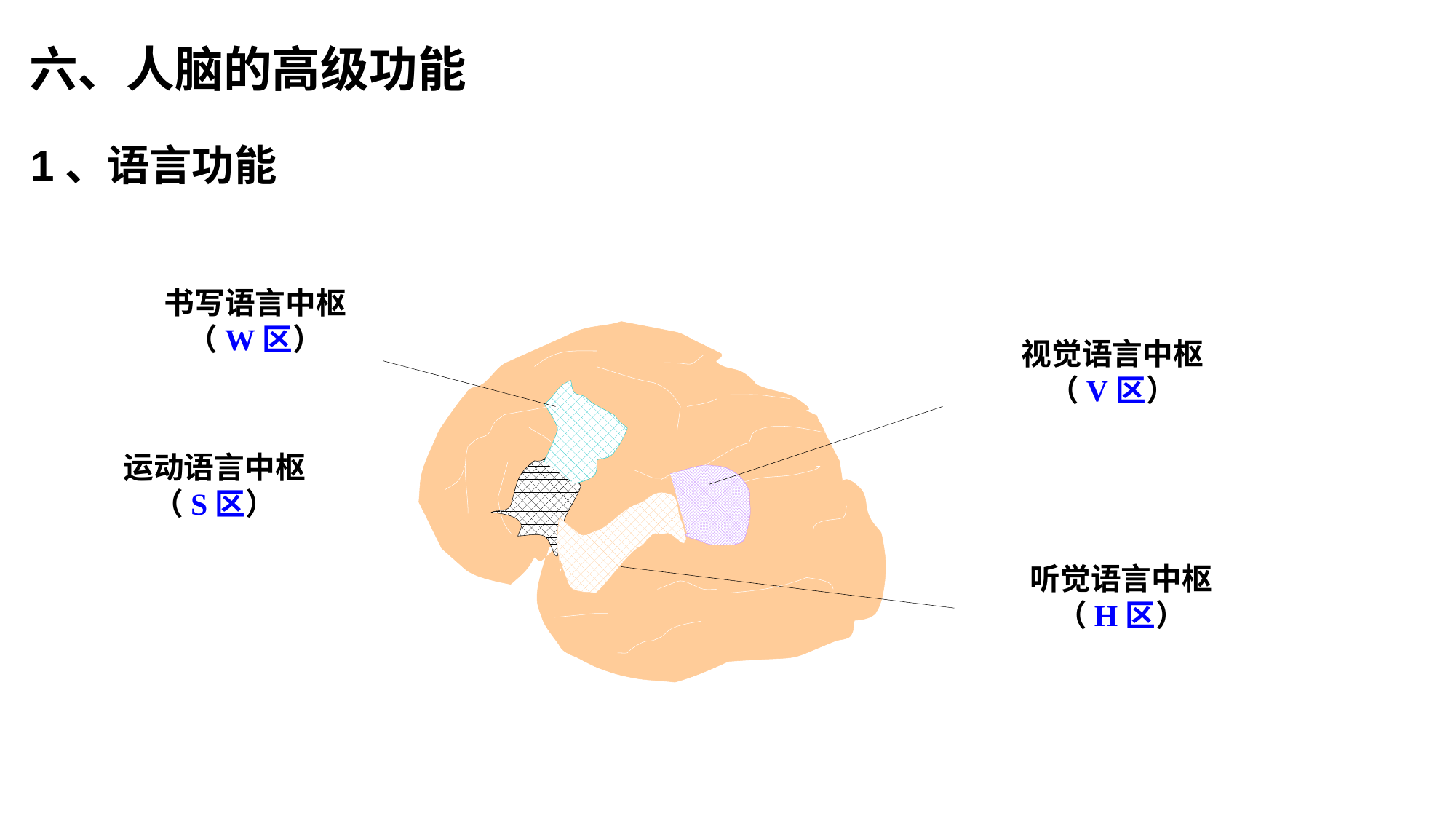

六、人脑的高级功能
1、语言功能

书写语言中枢
（W区）

视觉语言中枢
（V区）

运动语言中枢
（S区）

听觉语言中枢
（H区）